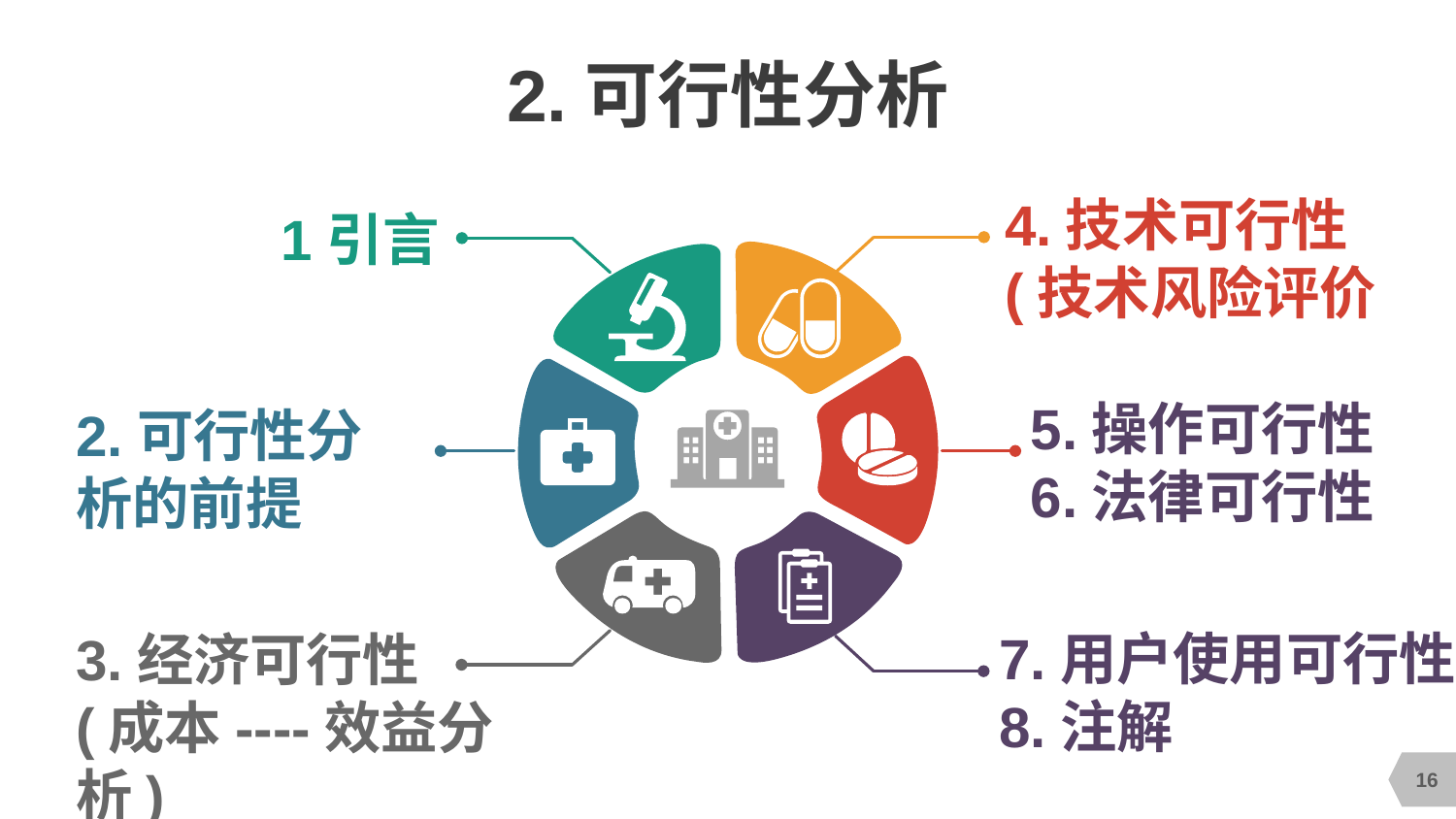

# 2.可行性分析
4.技术可行性(技术风险评价
1引言

5.操作可行性
6.法律可行性

2.可行性分析的前提

7.用户使用可行性
8.注解
3.经济可行性
(成本----效益分析)
16